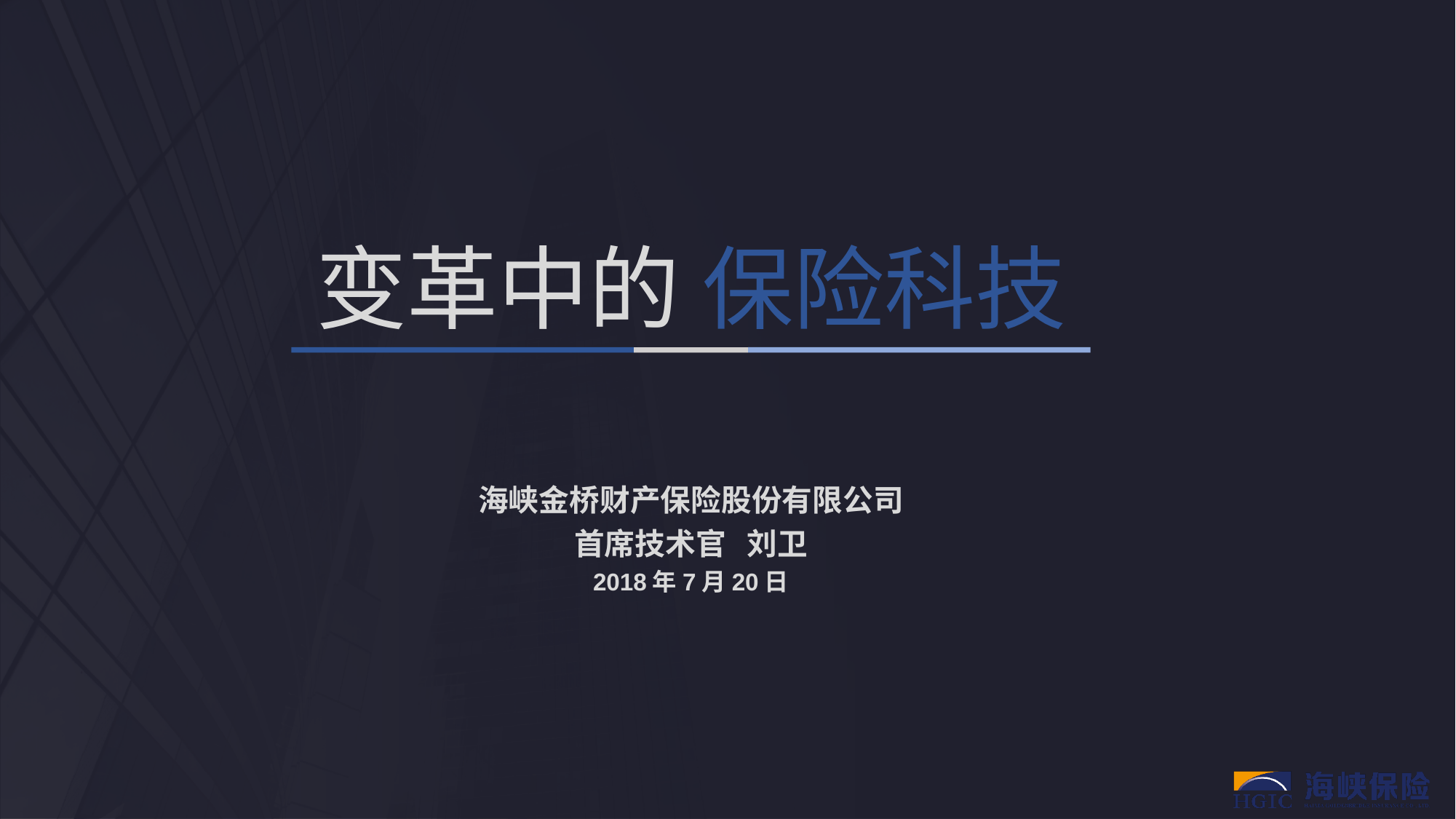

变革中的 保险科技

海峡金桥财产保险股份有限公司
首席技术官   刘卫
2018年7月20日